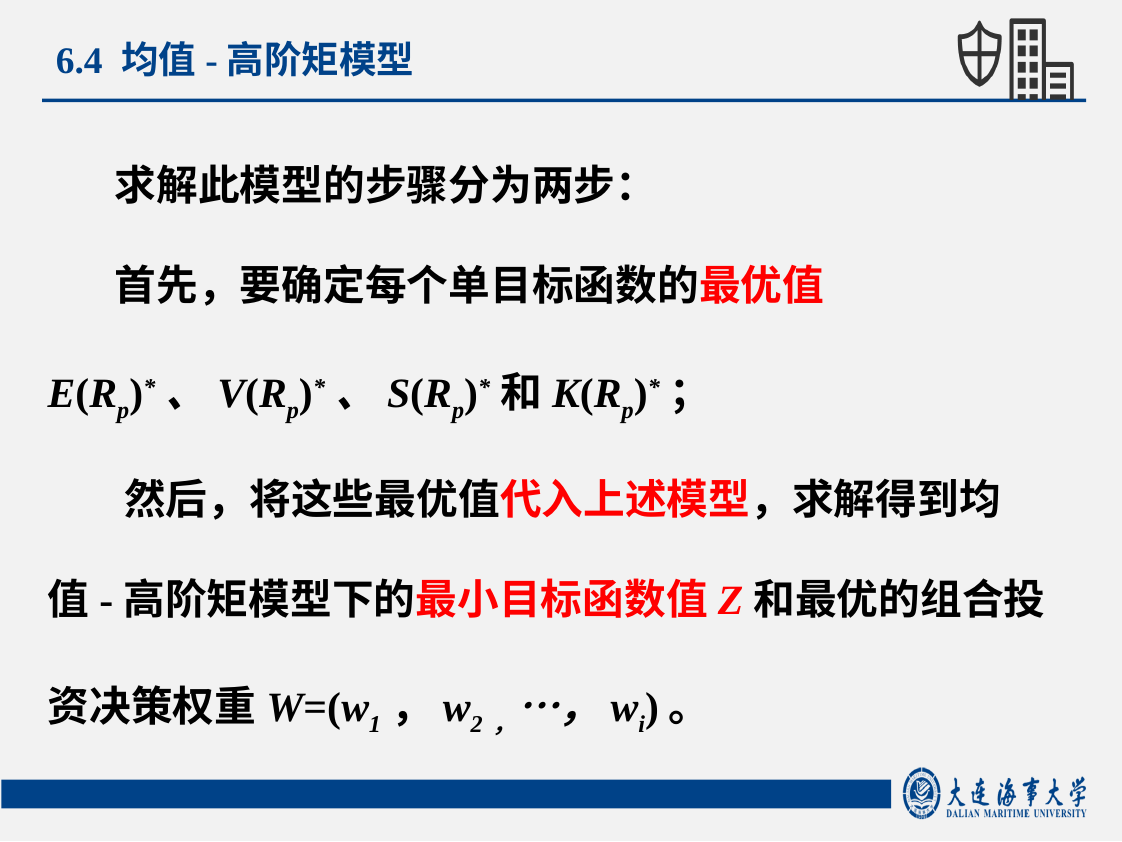

6.4 均值-高阶矩模型
      求解此模型的步骤分为两步：
      首先，要确定每个单目标函数的最优值E(Rp)*、V(Rp)*、S(Rp)*和K(Rp)*；
       然后，将这些最优值代入上述模型，求解得到均值-高阶矩模型下的最小目标函数值Z和最优的组合投资决策权重W=(w1，w2，…，wi)。